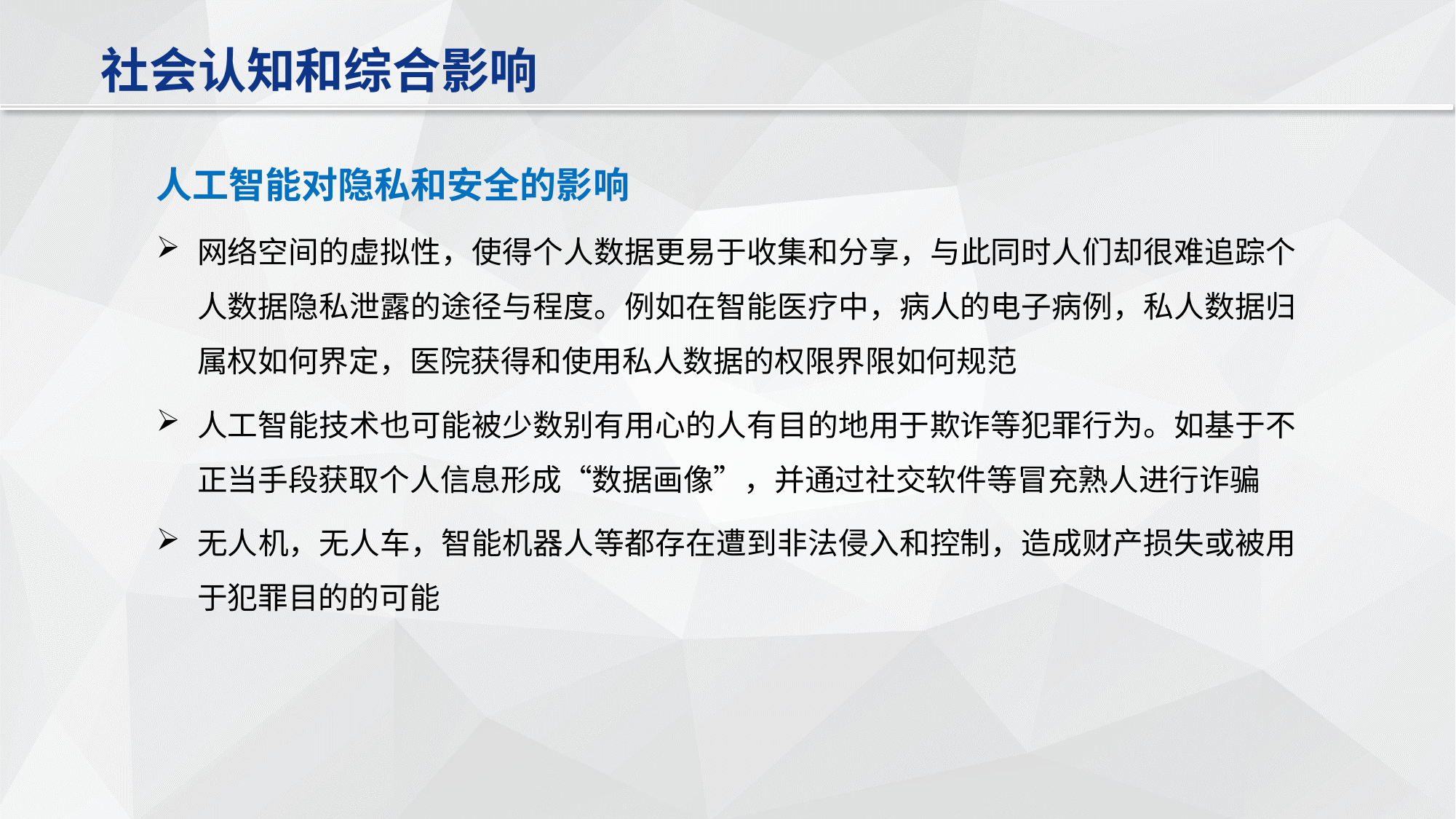

社会认知和综合影响

人工智能对隐私和安全的影响
网络空间的虚拟性，使得个人数据更易于收集和分享，与此同时人们却很难追踪个人数据隐私泄露的途径与程度。例如在智能医疗中，病人的电子病例，私人数据归属权如何界定，医院获得和使用私人数据的权限界限如何规范
人工智能技术也可能被少数别有用心的人有目的地用于欺诈等犯罪行为。如基于不正当手段获取个人信息形成“数据画像”，并通过社交软件等冒充熟人进行诈骗
无人机，无人车，智能机器人等都存在遭到非法侵入和控制，造成财产损失或被用于犯罪目的的可能
103